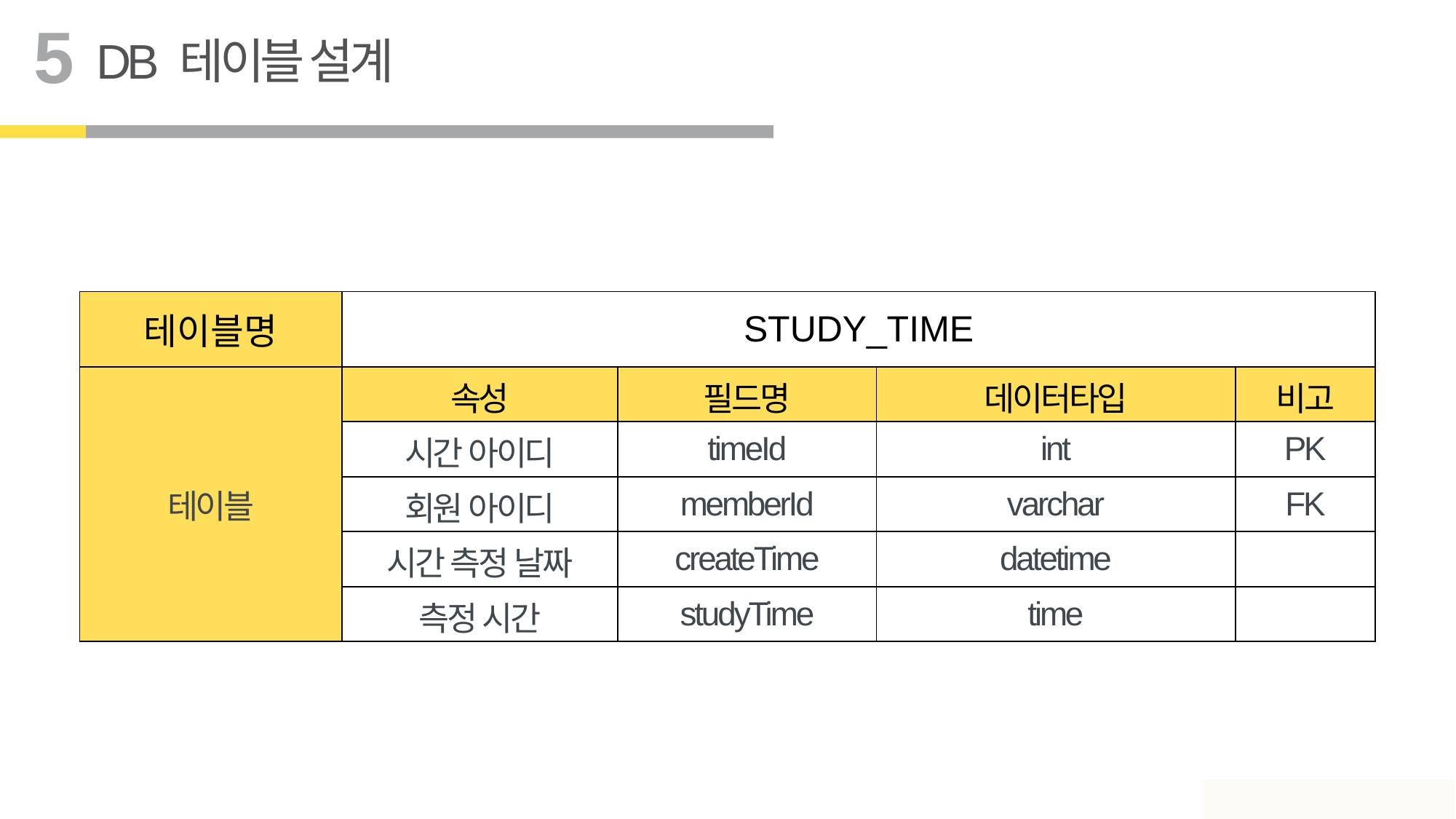

5
DB 테이블 설계

| 테이블명 | STUDY\_TIME |  |  |  |
| --- | --- | --- | --- | --- |
| 테이블 | 속성 | 필드명 | 데이터타입 | 비고 |
| 내용 입력 | 시간 아이디 | timeId | int | PK |
| 강조 | 회원 아이디 | memberId | varchar | FK |
| 내용 입력 | 시간 측정 날짜 | createTime | datetime |  |
| 내용 입력 | 측정 시간 | studyTime | time |  |